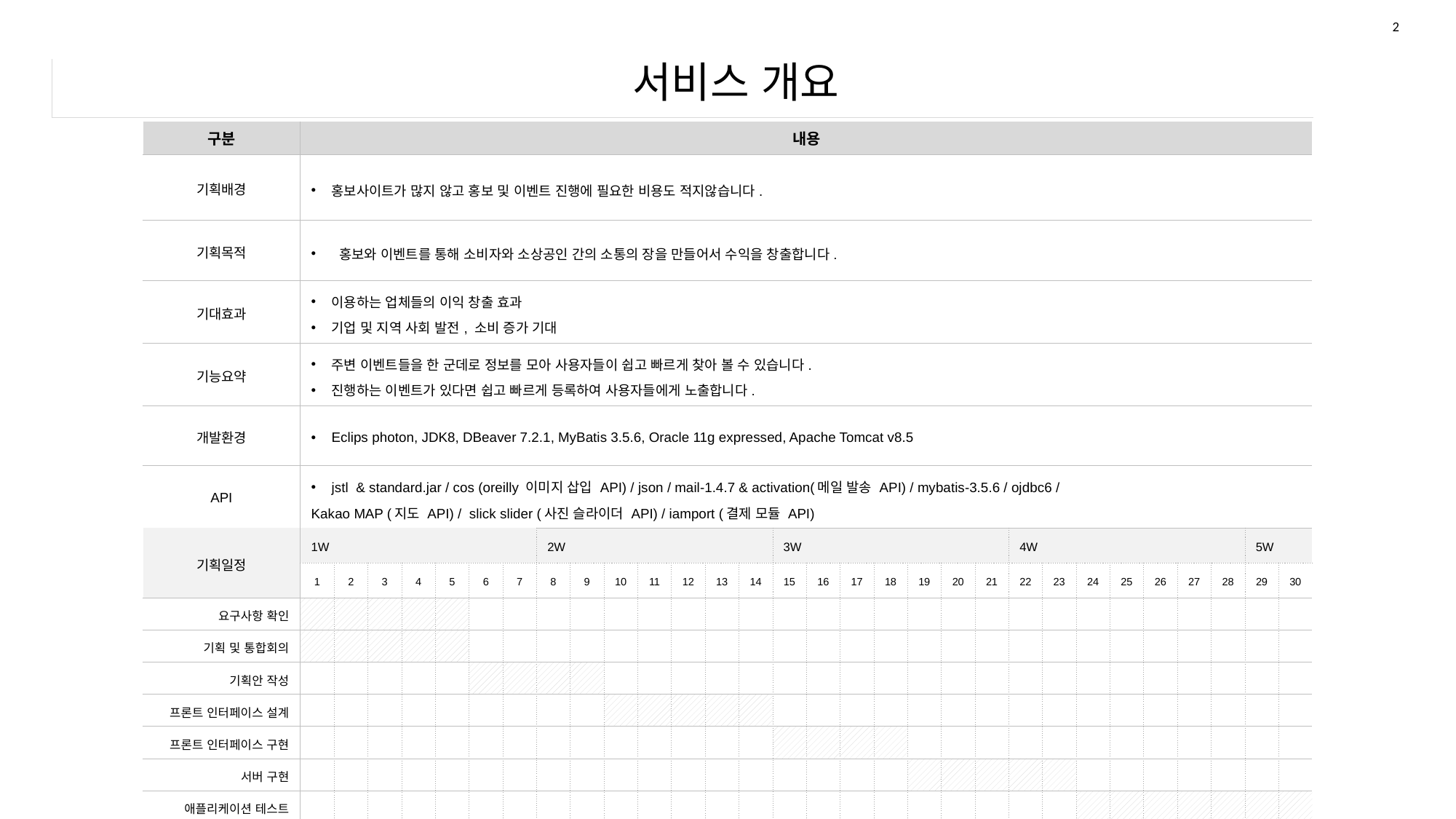

2
# 서비스 개요
| 구분 | 내용 |  |  |  |  |  |  |  |  |  |  |  |  |  |  |  |  |  |  |  |  |  |  |  |  |  |  |  |  |  |
| --- | --- | --- | --- | --- | --- | --- | --- | --- | --- | --- | --- | --- | --- | --- | --- | --- | --- | --- | --- | --- | --- | --- | --- | --- | --- | --- | --- | --- | --- | --- |
| 기획배경 | 홍보사이트가 많지 않고 홍보 및 이벤트 진행에 필요한 비용도 적지않습니다. |  |  |  |  |  |  |  |  |  |  |  |  |  |  |  |  |  |  |  |  |  |  |  |  |  |  |  |  |  |
| 기획목적 | 홍보와 이벤트를 통해 소비자와 소상공인 간의 소통의 장을 만들어서 수익을 창출합니다. |  |  |  |  |  |  |  |  |  |  |  |  |  |  |  |  |  |  |  |  |  |  |  |  |  |  |  |  |  |
| 기대효과 | 이용하는 업체들의 이익 창출 효과 기업 및 지역 사회 발전, 소비 증가 기대 |  |  |  |  |  |  |  |  |  |  |  |  |  |  |  |  |  |  |  |  |  |  |  |  |  |  |  |  |  |
| 기능요약 | 주변 이벤트들을 한 군데로 정보를 모아 사용자들이 쉽고 빠르게 찾아 볼 수 있습니다. 진행하는 이벤트가 있다면 쉽고 빠르게 등록하여 사용자들에게 노출합니다. |  |  |  |  |  |  |  |  |  |  |  |  |  |  |  |  |  |  |  |  |  |  |  |  |  |  |  |  |  |
| 개발환경 | Eclips photon, JDK8, DBeaver 7.2.1, MyBatis 3.5.6, Oracle 11g expressed, Apache Tomcat v8.5 |  |  |  |  |  |  |  |  |  |  |  |  |  |  |  |  |  |  |  |  |  |  |  |  |  |  |  |  |  |
| API | jstl & standard.jar / cos (oreilly 이미지 삽입 API) / json / mail-1.4.7 & activation(메일 발송 API) / mybatis-3.5.6 / ojdbc6 / Kakao MAP (지도 API) / slick slider (사진 슬라이더 API) / iamport (결제 모듈 API) |  |  |  |  |  |  |  |  |  |  |  |  |  |  |  |  |  |  |  |  |  |  |  |  |  |  |  |  |  |
| 기획일정 | 1W |  |  |  |  |  |  | 2W |  |  |  |  |  |  | 3W |  |  |  |  |  |  | 4W |  |  |  |  |  |  | 5W |  |
|  | 1 | 2 | 3 | 4 | 5 | 6 | 7 | 8 | 9 | 10 | 11 | 12 | 13 | 14 | 15 | 16 | 17 | 18 | 19 | 20 | 21 | 22 | 23 | 24 | 25 | 26 | 27 | 28 | 29 | 30 |
| 요구사항 확인 |  |  |  |  |  |  |  |  |  |  |  |  |  |  |  |  |  |  |  |  |  |  |  |  |  |  |  |  |  |  |
| 기획 및 통합회의 |  |  |  |  |  |  |  |  |  |  |  |  |  |  |  |  |  |  |  |  |  |  |  |  |  |  |  |  |  |  |
| 기획안 작성 |  |  |  |  |  |  |  |  |  |  |  |  |  |  |  |  |  |  |  |  |  |  |  |  |  |  |  |  |  |  |
| 프론트 인터페이스 설계 |  |  |  |  |  |  |  |  |  |  |  |  |  |  |  |  |  |  |  |  |  |  |  |  |  |  |  |  |  |  |
| 프론트 인터페이스 구현 |  |  |  |  |  |  |  |  |  |  |  |  |  |  |  |  |  |  |  |  |  |  |  |  |  |  |  |  |  |  |
| 서버 구현 |  |  |  |  |  |  |  |  |  |  |  |  |  |  |  |  |  |  |  |  |  |  |  |  |  |  |  |  |  |  |
| 애플리케이션 테스트 |  |  |  |  |  |  |  |  |  |  |  |  |  |  |  |  |  |  |  |  |  |  |  |  |  |  |  |  |  |  |